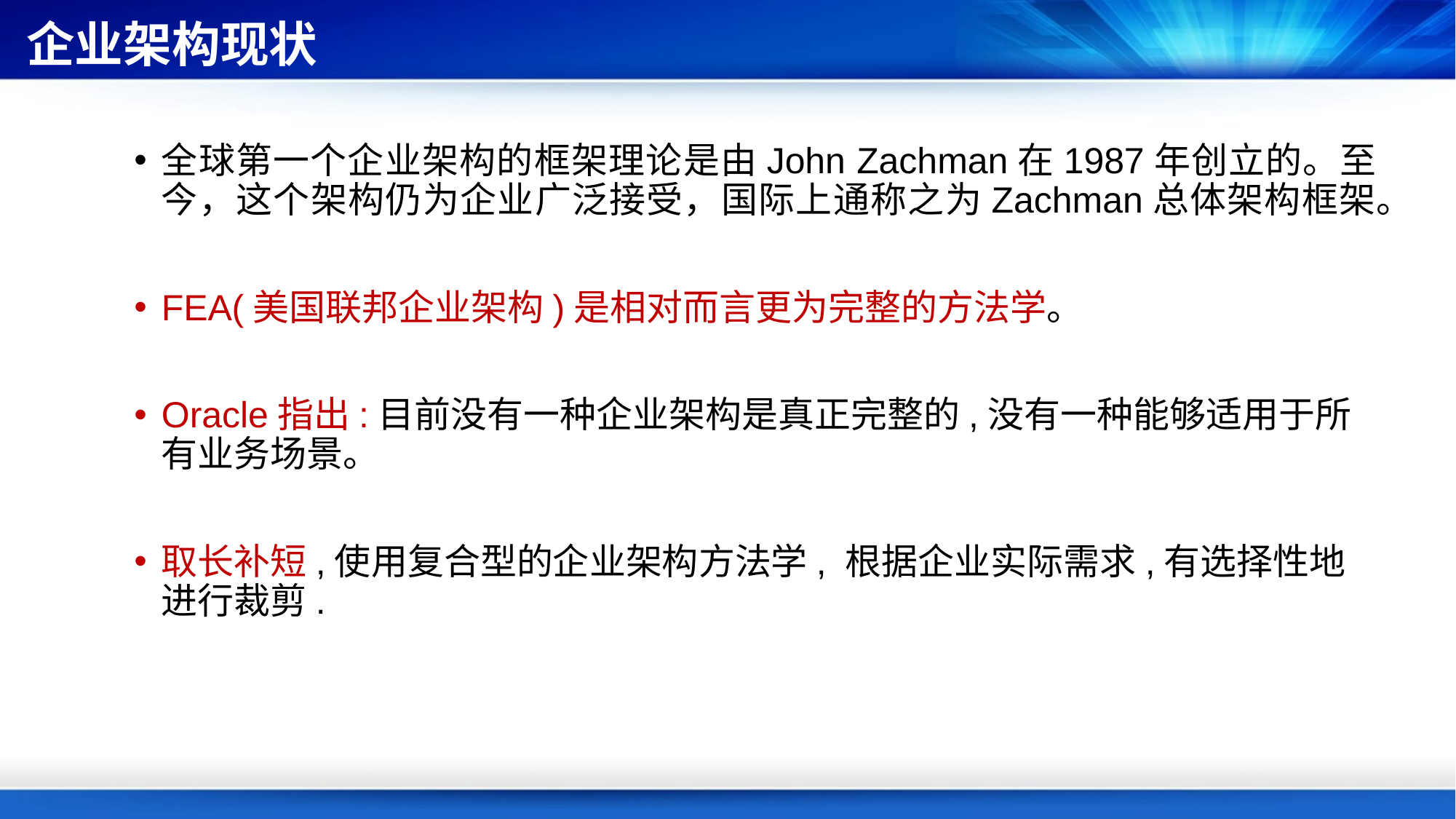

企业架构现状
全球第一个企业架构的框架理论是由John Zachman在1987年创立的。至今，这个架构仍为企业广泛接受，国际上通称之为Zachman总体架构框架。

FEA(美国联邦企业架构)是相对而言更为完整的方法学。

Oracle指出:目前没有一种企业架构是真正完整的,没有一种能够适用于所有业务场景。

取长补短,使用复合型的企业架构方法学, 根据企业实际需求,有选择性地进行裁剪.